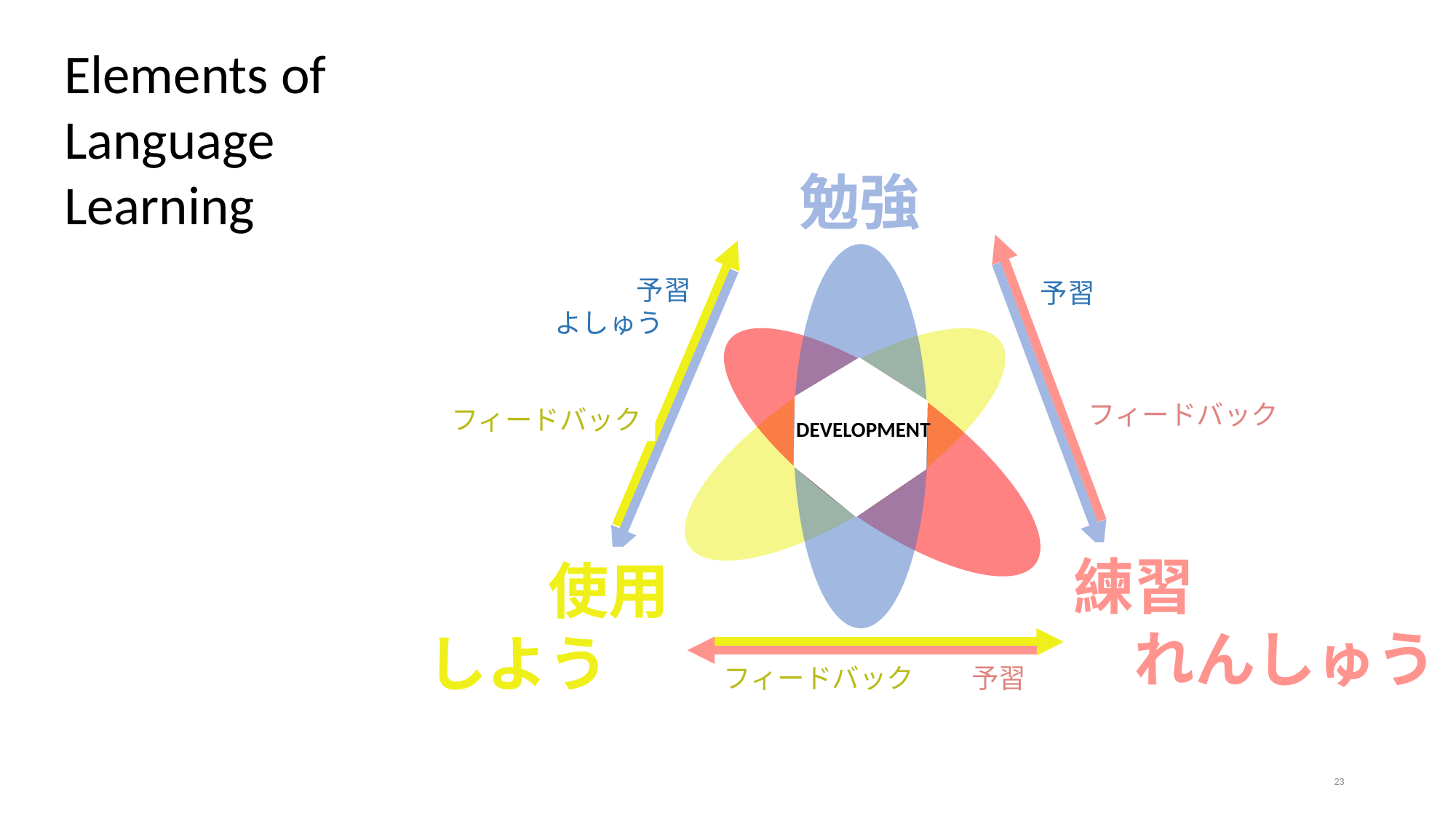

Elements of
Language
Learning
勉強
予習
よしゅう
予習

フィードバック
フィードバック
DEVELOPMENT
練習
　れんしゅう
使用
しよう
フィードバック
予習
23